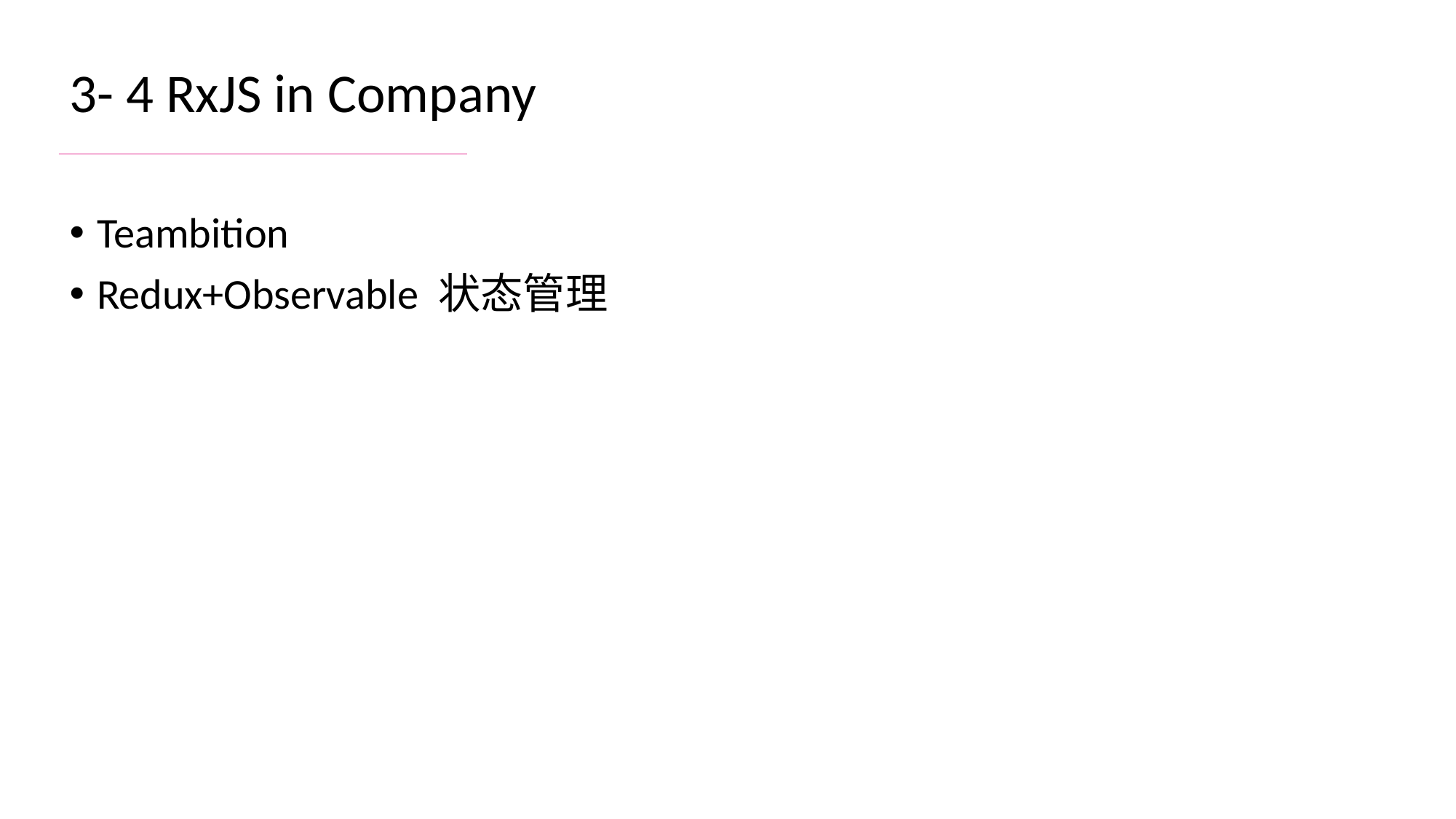

3- 4 RxJS in Company
Teambition
Redux+Observable 状态管理